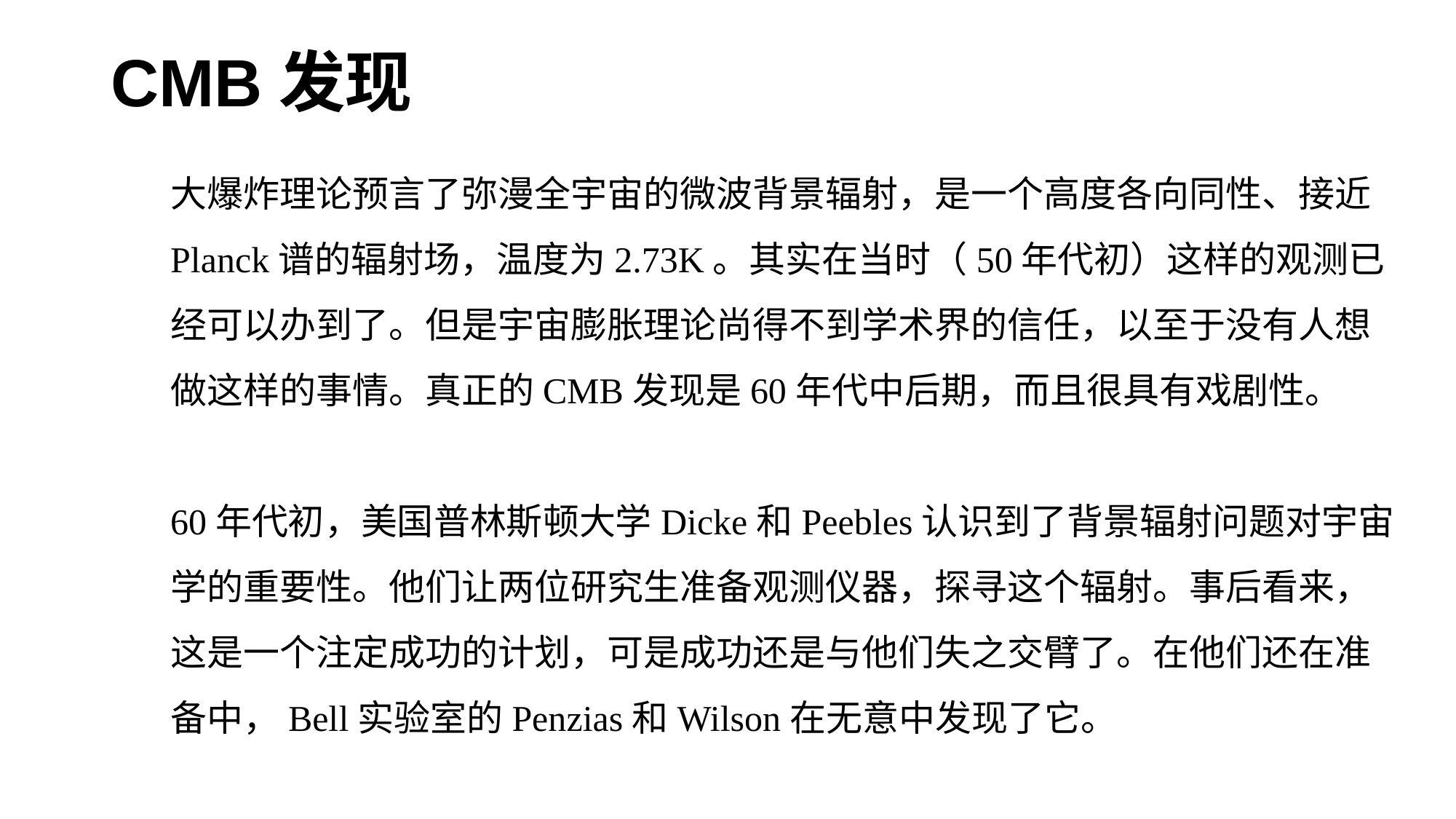

CMB发现
大爆炸理论预言了弥漫全宇宙的微波背景辐射，是一个高度各向同性、接近Planck谱的辐射场，温度为2.73K。其实在当时（50年代初）这样的观测已经可以办到了。但是宇宙膨胀理论尚得不到学术界的信任，以至于没有人想做这样的事情。真正的CMB发现是60年代中后期，而且很具有戏剧性。

60年代初，美国普林斯顿大学Dicke和Peebles认识到了背景辐射问题对宇宙学的重要性。他们让两位研究生准备观测仪器，探寻这个辐射。事后看来，这是一个注定成功的计划，可是成功还是与他们失之交臂了。在他们还在准备中，Bell实验室的Penzias和Wilson在无意中发现了它。